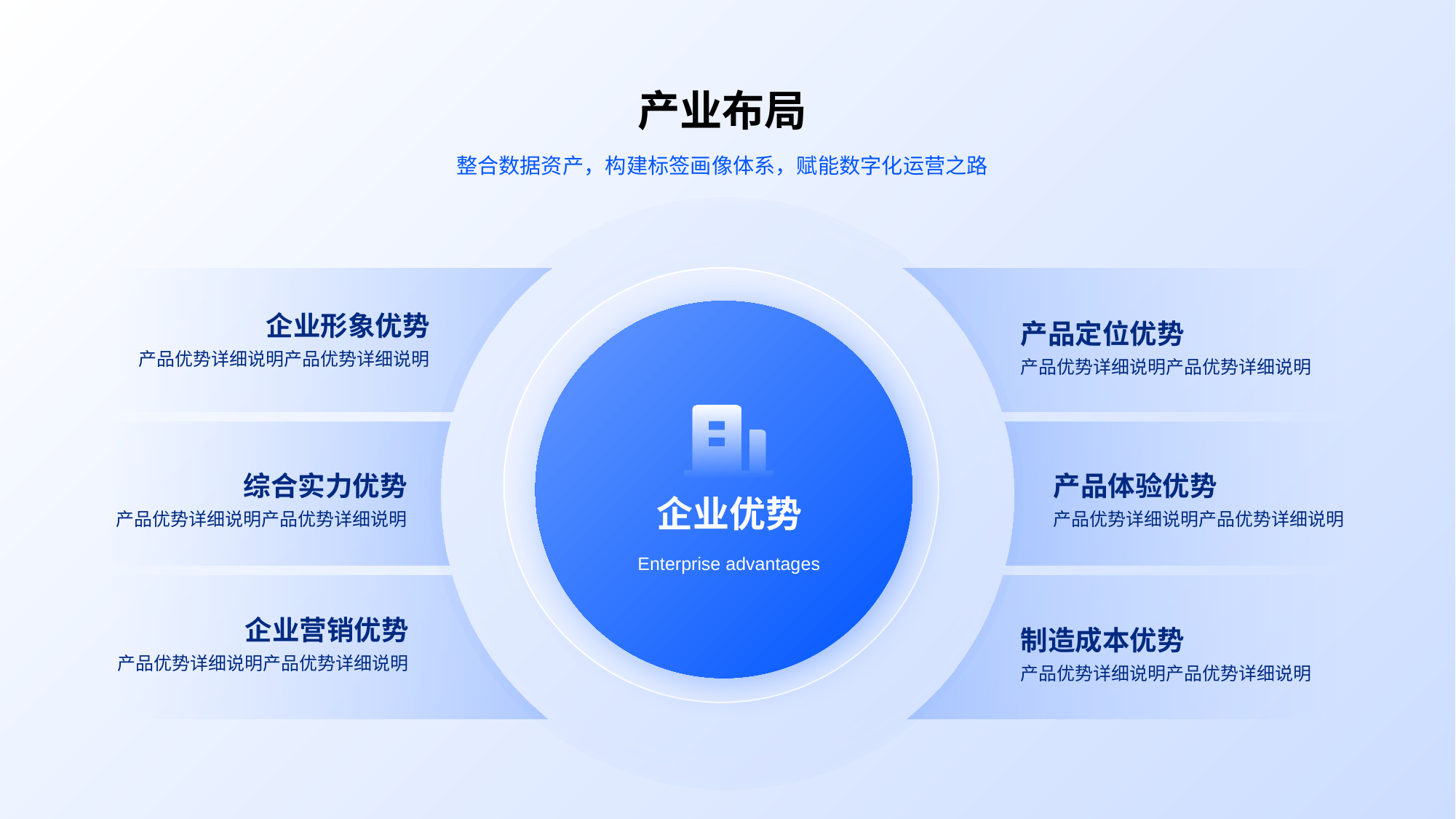

产业布局
整合数据资产，构建标签画像体系，赋能数字化运营之路

e7d195523061f1c0c30ee18c1b05f65d12b38e2533cb2ccdAE0CC34CB5CBEBFAEC353FED4DECE97C3E379FD1D933F5E4DC18EF8EA6B7A1130D5F6DE9DD2BE4B0A8C9126ACE5083D1F5A9E323B29CCFC7A0F015870C7EDFD497DF10C5E614BBE82DF23E8101B4FD55052F7945C8867B77930E0CA200F91730BB78567110BDAEEFF7FF113567E2D723

企业形象优势
产品优势详细说明产品优势详细说明
产品定位优势
产品优势详细说明产品优势详细说明

综合实力优势
产品优势详细说明产品优势详细说明
产品体验优势
产品优势详细说明产品优势详细说明
企业优势
Enterprise advantages

企业营销优势
产品优势详细说明产品优势详细说明
制造成本优势
产品优势详细说明产品优势详细说明